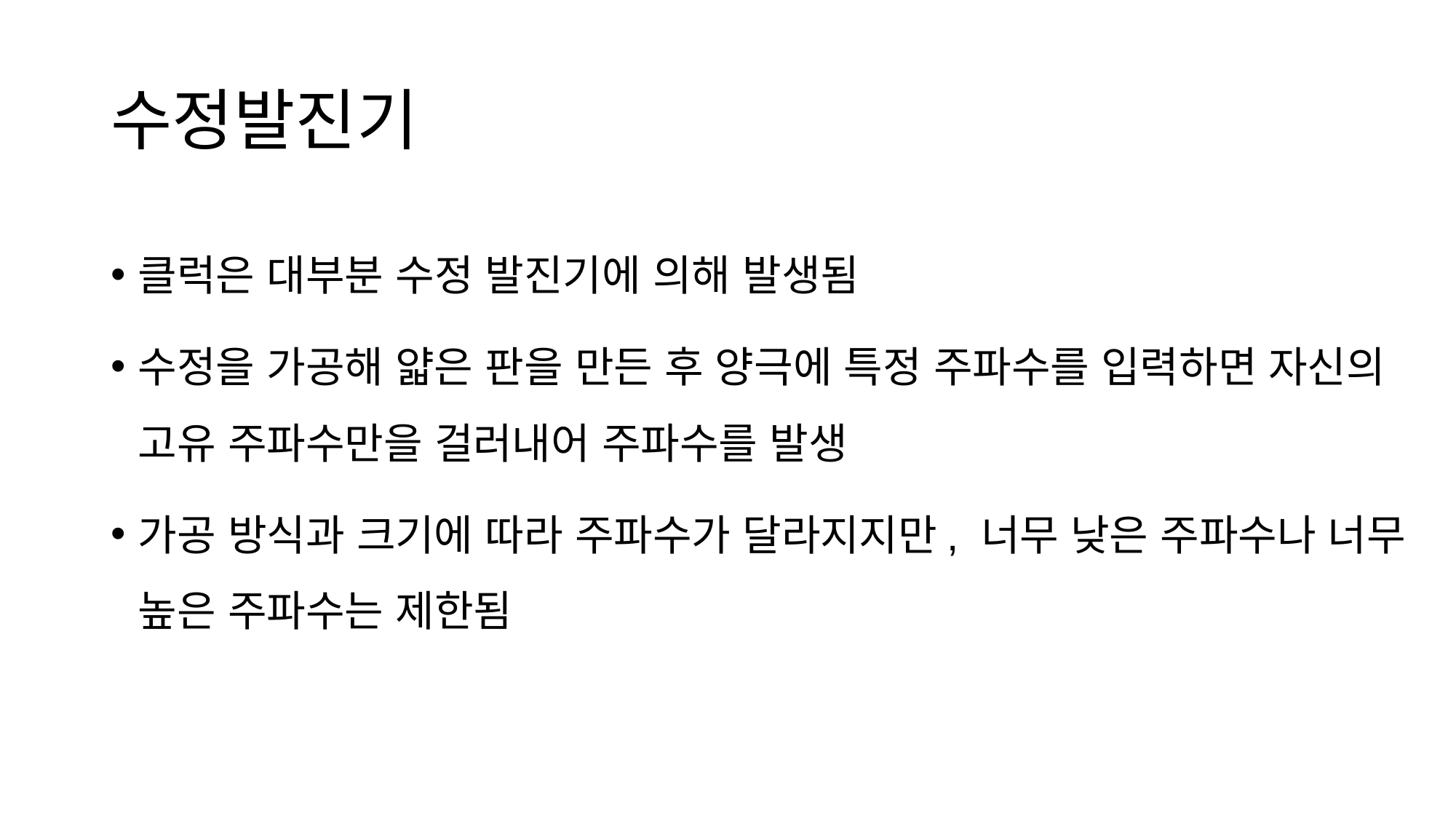

# 수정발진기
클럭은 대부분 수정 발진기에 의해 발생됨
수정을 가공해 얇은 판을 만든 후 양극에 특정 주파수를 입력하면 자신의 고유 주파수만을 걸러내어 주파수를 발생
가공 방식과 크기에 따라 주파수가 달라지지만, 너무 낮은 주파수나 너무 높은 주파수는 제한됨